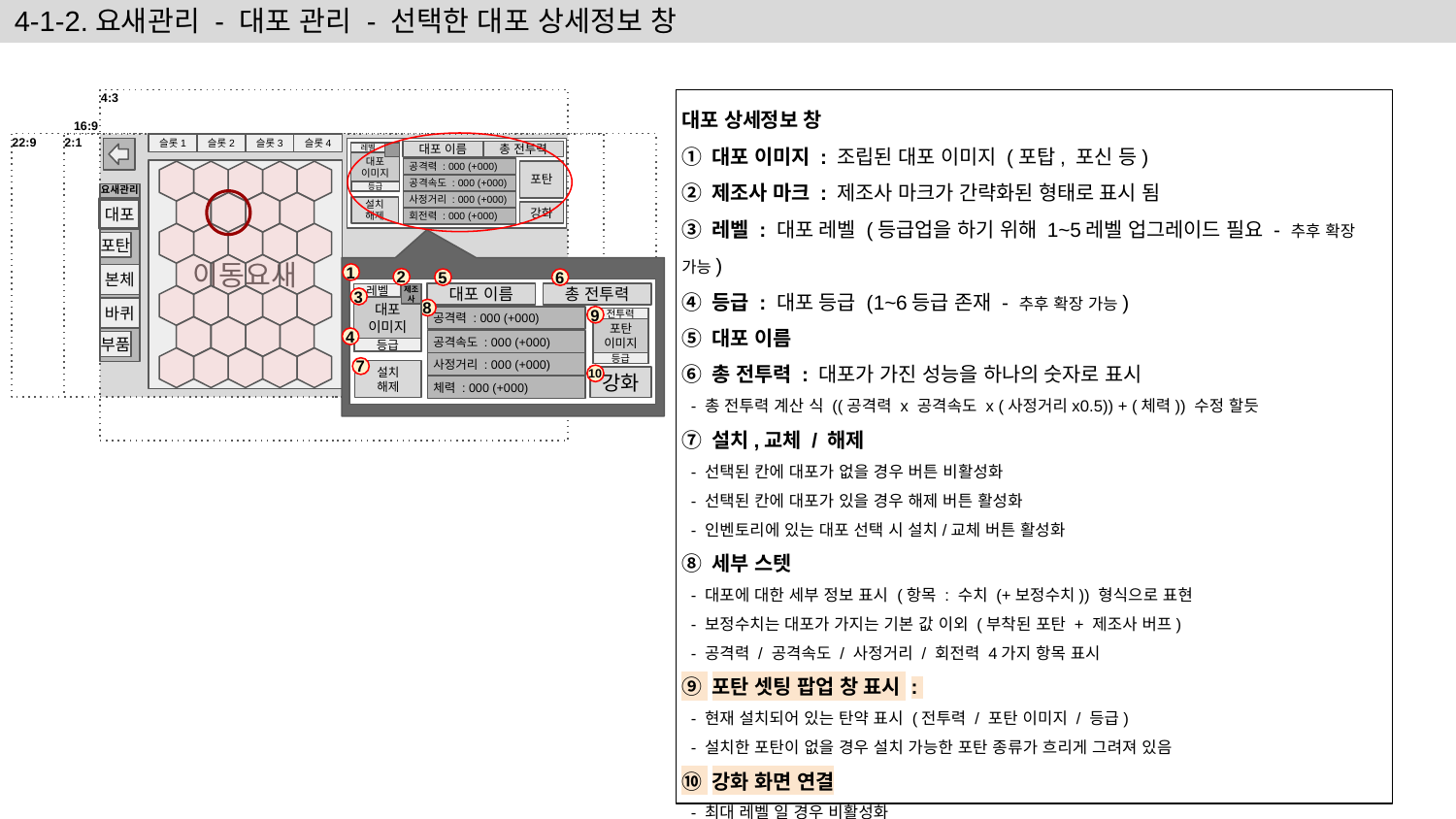

# 4-1-2.요새관리 - 대포 관리 - 선택한 대포 상세정보 창
대포 상세정보 창
① 대포 이미지 : 조립된 대포 이미지 (포탑, 포신 등)
② 제조사 마크 : 제조사 마크가 간략화된 형태로 표시 됨
③ 레벨 : 대포 레벨 (등급업을 하기 위해 1~5레벨 업그레이드 필요 - 추후 확장 가능)
④ 등급 : 대포 등급 (1~6등급 존재 - 추후 확장 가능)
⑤ 대포 이름
⑥ 총 전투력 : 대포가 가진 성능을 하나의 숫자로 표시
  - 총 전투력 계산 식 ((공격력 x 공격속도 x (사정거리x0.5)) + (체력)) 수정 할듯
⑦ 설치,교체 / 해제
  - 선택된 칸에 대포가 없을 경우 버튼 비활성화
  - 선택된 칸에 대포가 있을 경우 해제 버튼 활성화
  - 인벤토리에 있는 대포 선택 시 설치/교체 버튼 활성화
⑧ 세부 스텟
  - 대포에 대한 세부 정보 표시 (항목 : 수치 (+보정수치)) 형식으로 표현
  - 보정수치는 대포가 가지는 기본 값 이외 (부착된 포탄 + 제조사 버프)
  - 공격력 / 공격속도 / 사정거리 / 회전력 4가지 항목 표시
⑨ 포탄 셋팅 팝업 창 표시 :
  - 현재 설치되어 있는 탄약 표시 (전투력 / 포탄 이미지 / 등급)
  - 설치한 포탄이 없을 경우 설치 가능한 포탄 종류가 흐리게 그려져 있음
⑩ 강화 화면 연결
  - 최대 레벨 일 경우 비활성화

슬롯1
슬롯2
슬롯3
슬롯4

대포 이름
총 전투력
대포 이미지

레벨

공격력 : 000 (+000)
이동요새
포탄

공격속도 : 000 (+000)
등급
요새관리

사정거리 : 000 (+000)
설치
해제
대포
강화
회전력 : 000 (+000)
포탄

1

2

5

6

본체

3

대포 이름
총 전투력
대포 이미지
제조사
레벨
8

바퀴
9

공격력 : 000 (+000)
전투력
포탄 이미지
4

공격속도 : 000 (+000)
부품
등급
7

등급
사정거리 : 000 (+000)
10

설치
해제
강화
체력 : 000 (+000)